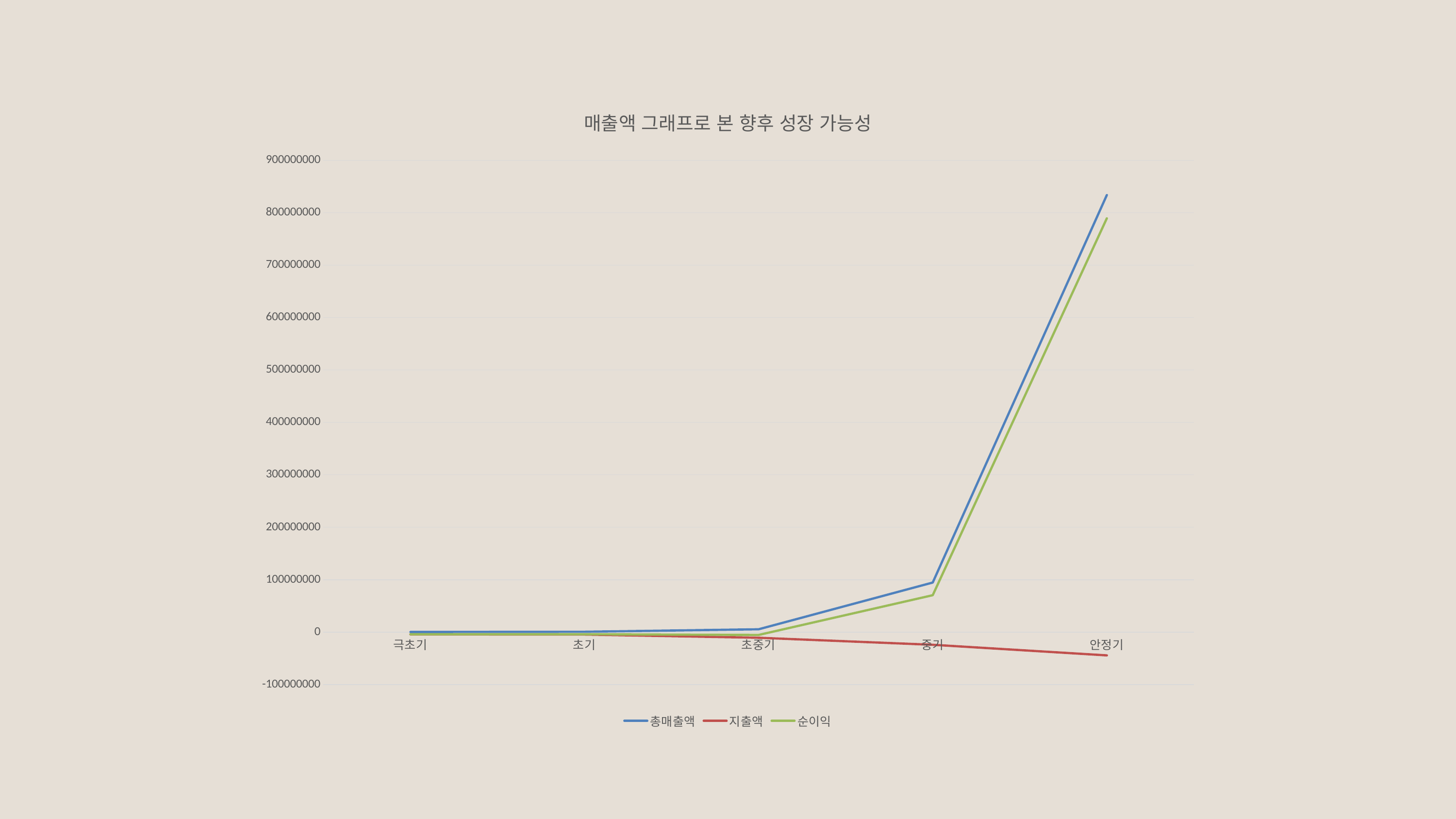

### Chart: 매출액 그래프로 본 향후 성장 가능성

| Category | 총매출액 | 지출액 | 순이익 |
|---|---|---|---|
| 극초기 | 252000.0 | -4340000.0 | -4088000.0 |
| 초기 | 630000.0 | -4690000.0 | -4060000.0 |
| 초중기 | 5394900.0 | -10800000.0 | -5405100.0 |
| 중기 | 94540000.0 | -24160000.0 | 70380000.0 |
| 안정기 | 833760000.0 | -44370000.0 | 789390000.0 |